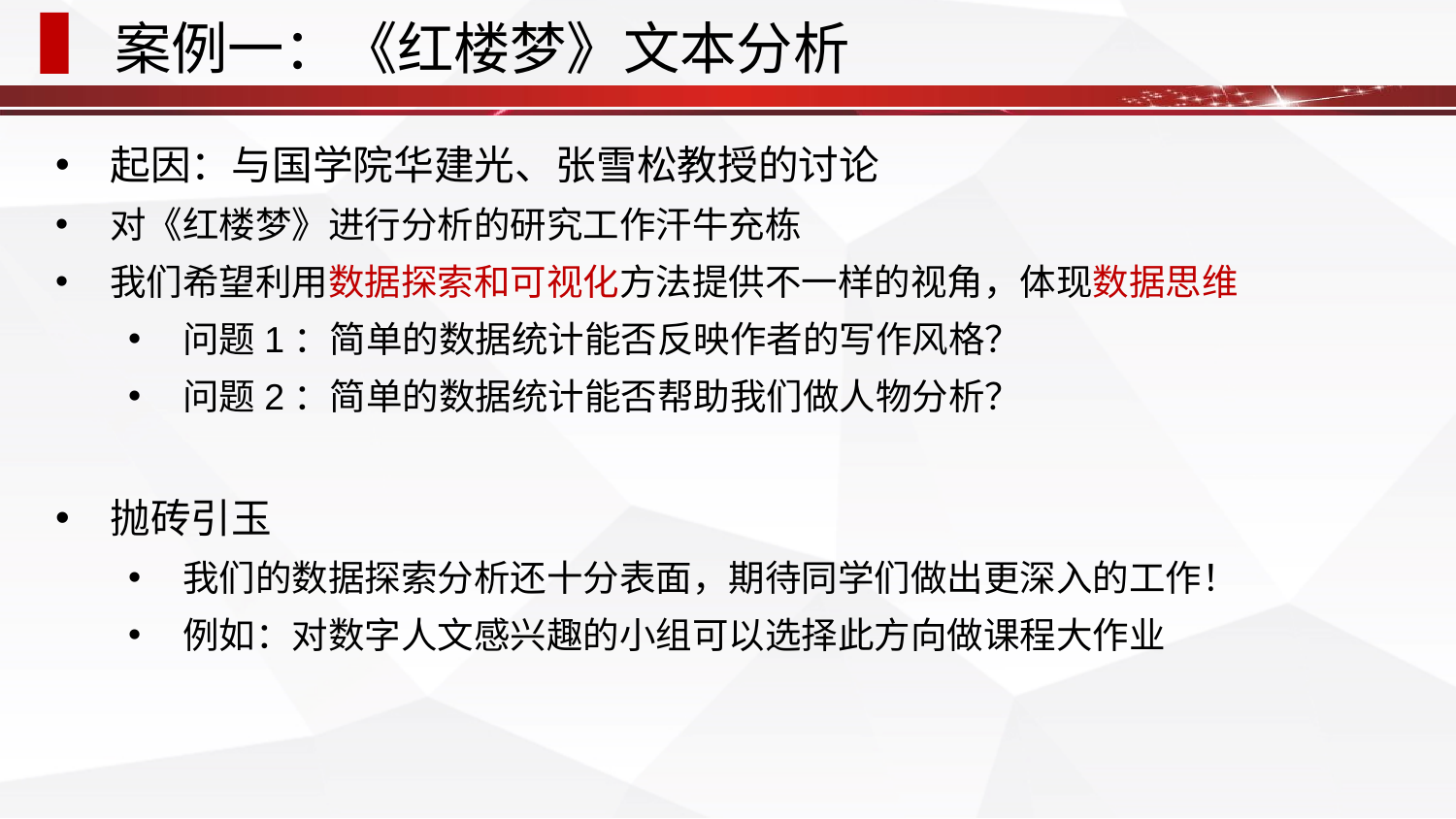

# 案例一：《红楼梦》文本分析
起因：与国学院华建光、张雪松教授的讨论
对《红楼梦》进行分析的研究工作汗牛充栋
我们希望利用数据探索和可视化方法提供不一样的视角，体现数据思维
问题1：简单的数据统计能否反映作者的写作风格？
问题2：简单的数据统计能否帮助我们做人物分析？

抛砖引玉
我们的数据探索分析还十分表面，期待同学们做出更深入的工作！
例如：对数字人文感兴趣的小组可以选择此方向做课程大作业